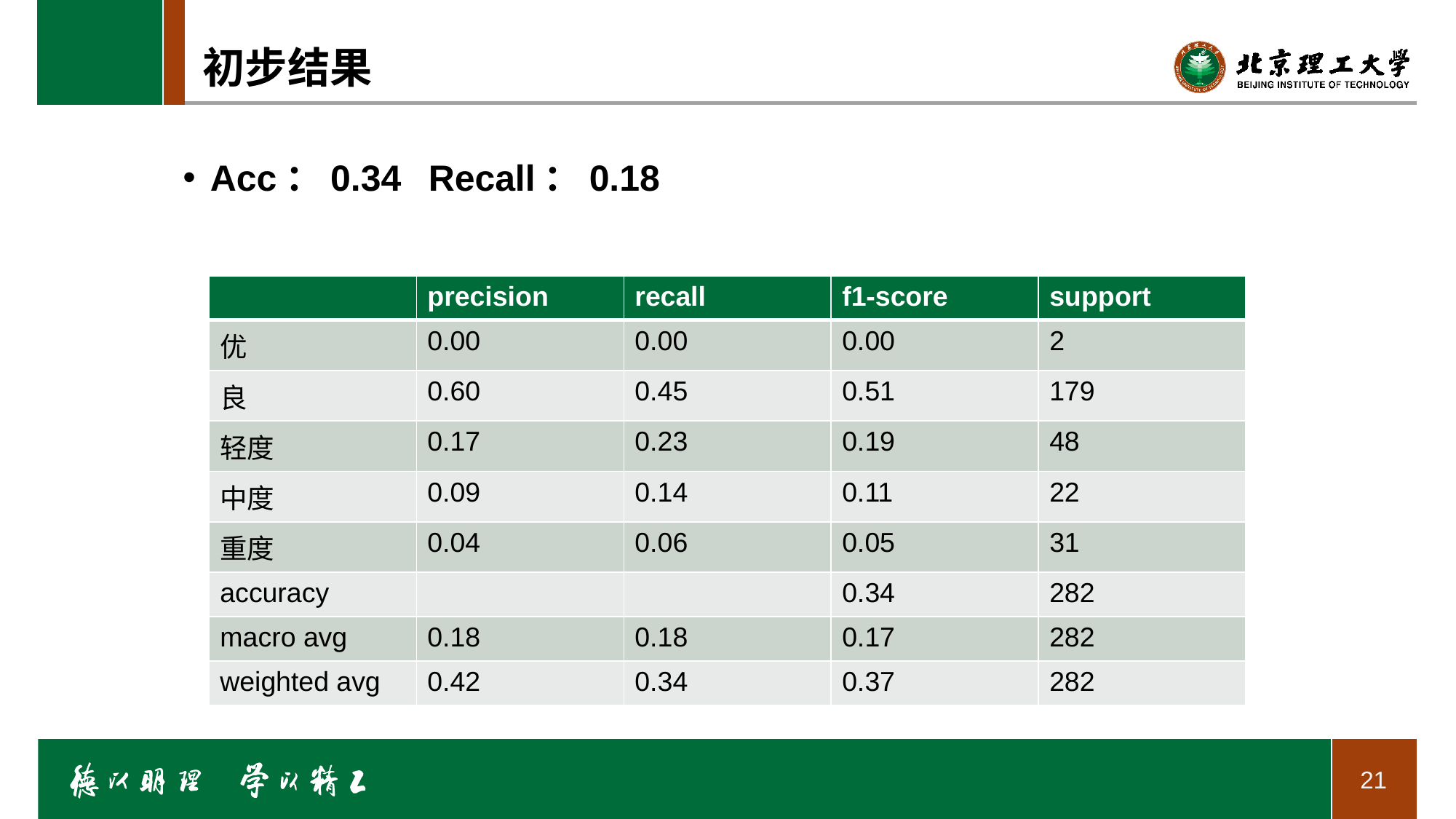

# 初步结果
Acc：0.34	Recall：0.18
|  | precision | recall | f1-score | support |
| --- | --- | --- | --- | --- |
| 优 | 0.00 | 0.00 | 0.00 | 2 |
| 良 | 0.60 | 0.45 | 0.51 | 179 |
| 轻度 | 0.17 | 0.23 | 0.19 | 48 |
| 中度 | 0.09 | 0.14 | 0.11 | 22 |
| 重度 | 0.04 | 0.06 | 0.05 | 31 |
| accuracy |  |  | 0.34 | 282 |
| macro avg | 0.18 | 0.18 | 0.17 | 282 |
| weighted avg | 0.42 | 0.34 | 0.37 | 282 |